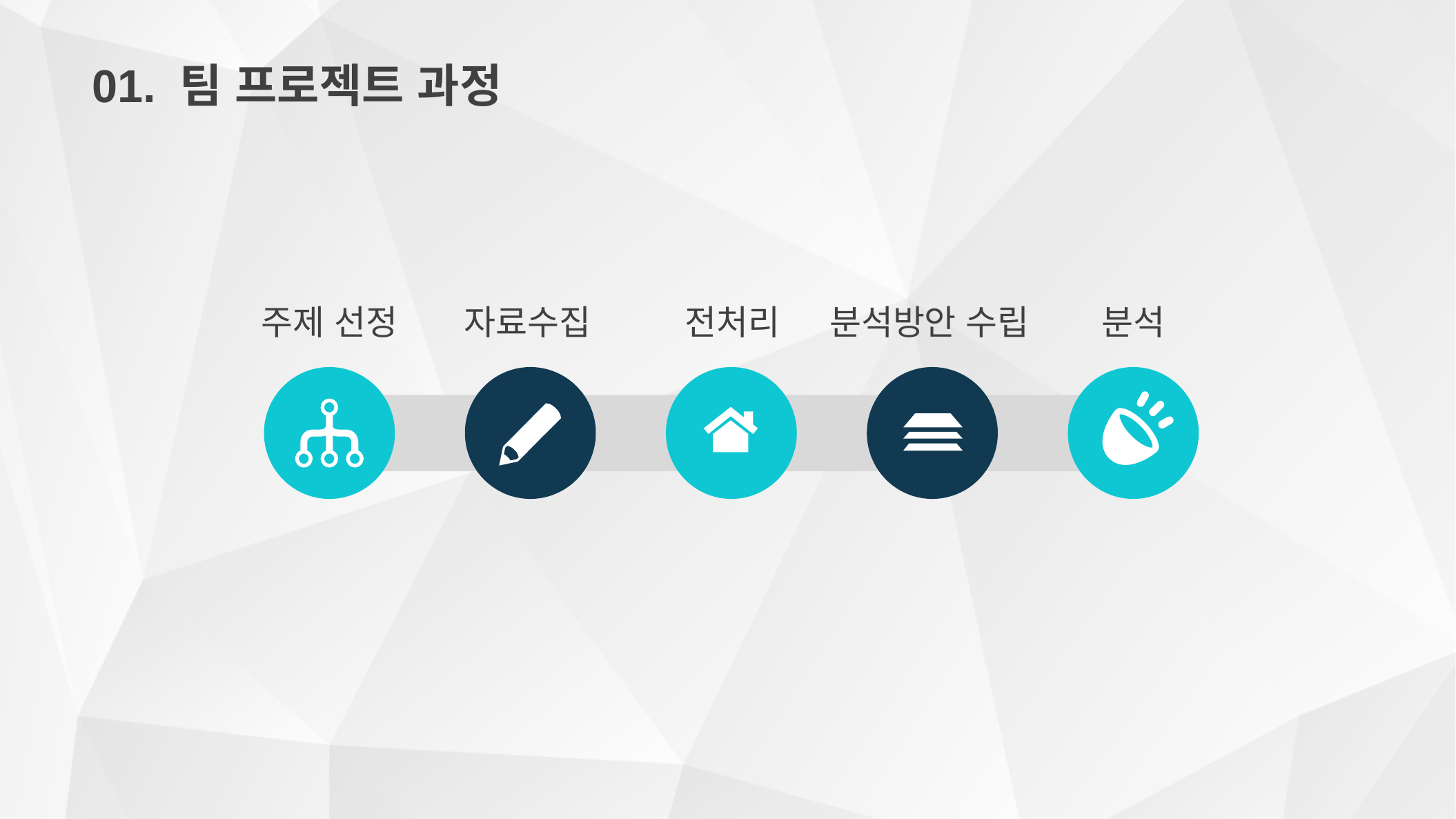

01. 팀 프로젝트 과정

주제 선정
자료수집
전처리
분석방안 수립
분석